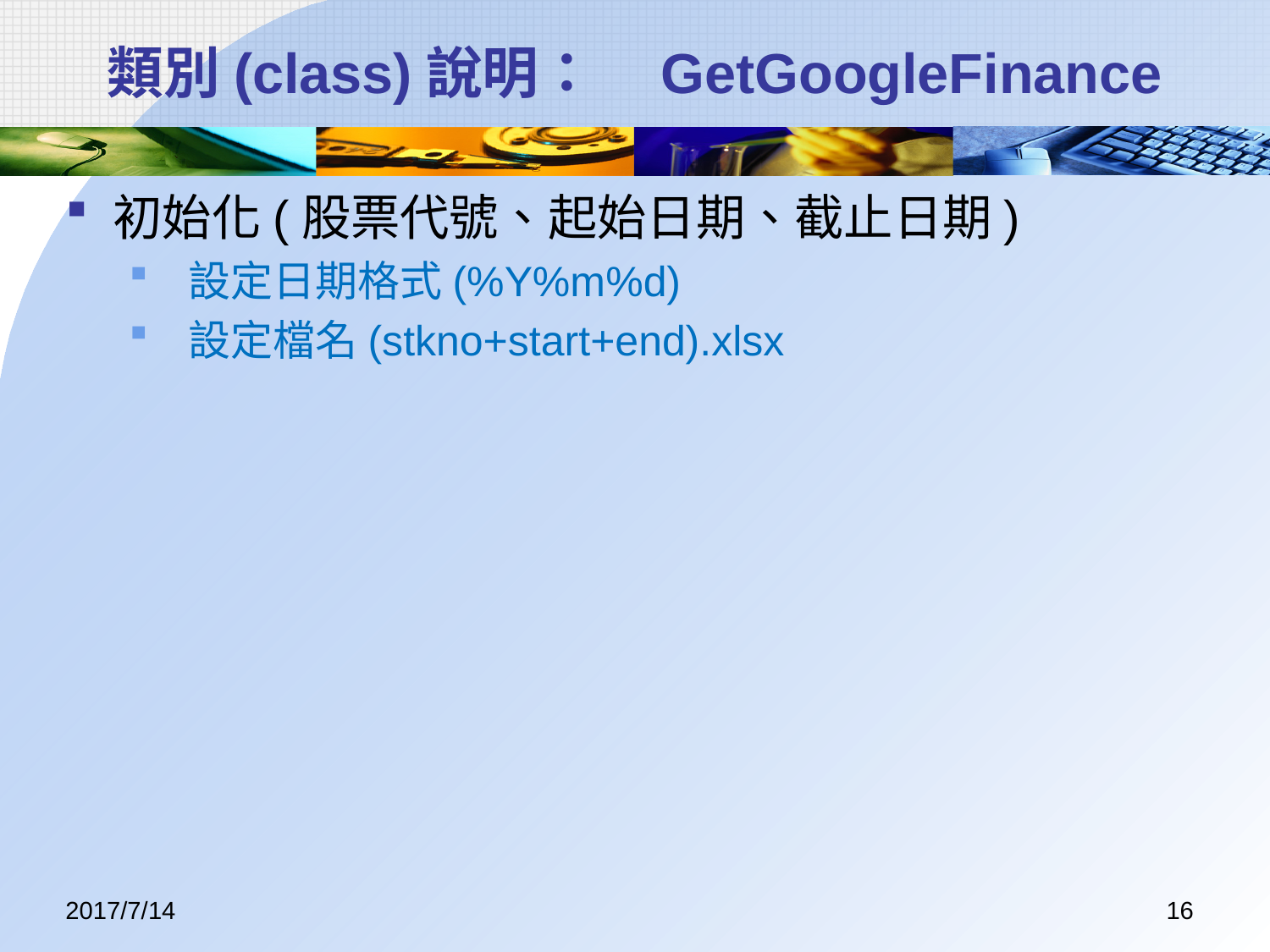

# 類別(class)說明：    GetGoogleFinance
初始化(股票代號、起始日期、截止日期)
 設定日期格式(%Y%m%d)
 設定檔名(stkno+start+end).xlsx

2017/7/14
16